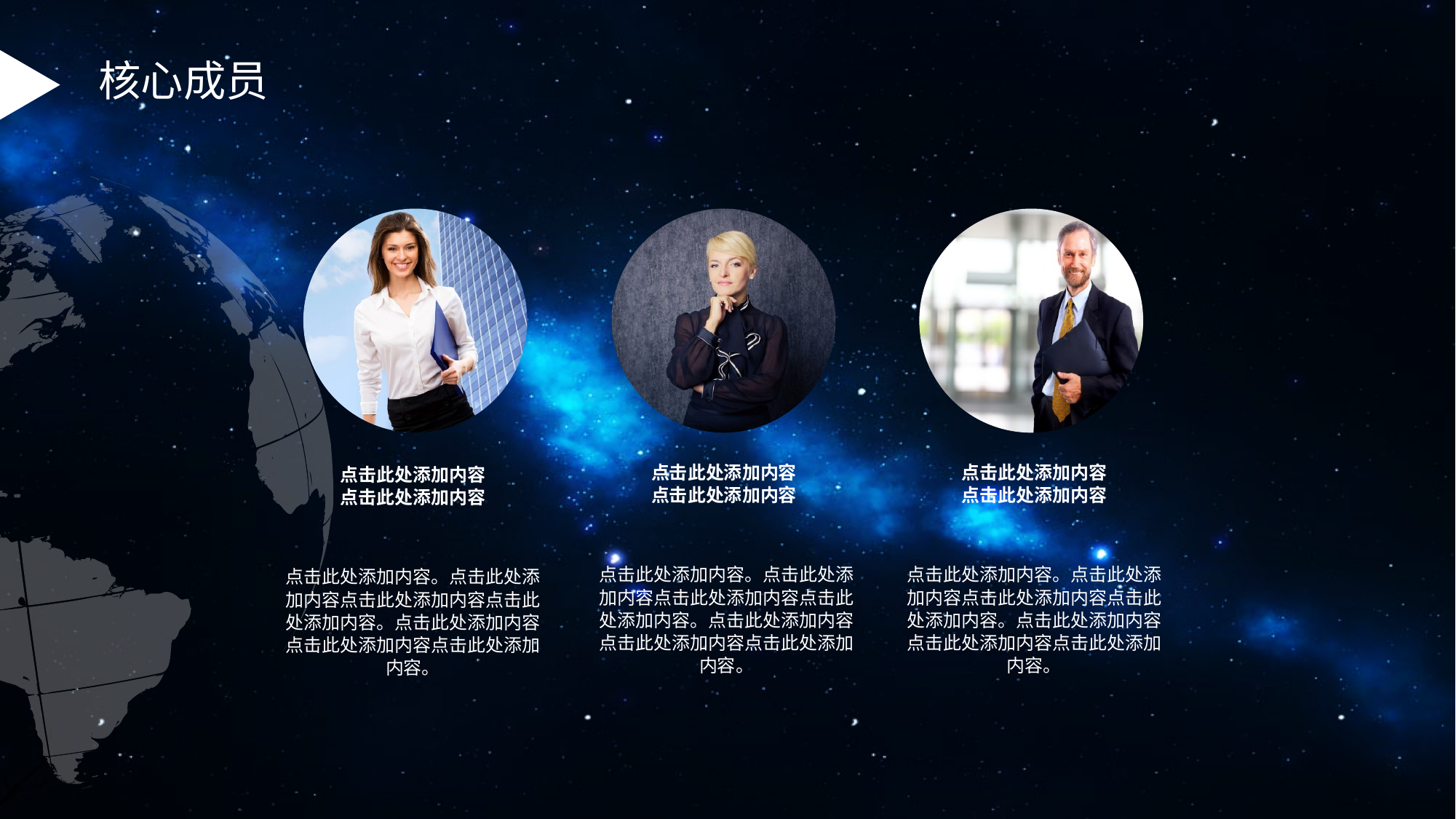

核心成员

点击此处添加内容
点击此处添加内容
点击此处添加内容。点击此处添加内容点击此处添加内容点击此处添加内容。点击此处添加内容点击此处添加内容点击此处添加内容。

点击此处添加内容
点击此处添加内容
点击此处添加内容。点击此处添加内容点击此处添加内容点击此处添加内容。点击此处添加内容点击此处添加内容点击此处添加内容。

点击此处添加内容
点击此处添加内容
点击此处添加内容。点击此处添加内容点击此处添加内容点击此处添加内容。点击此处添加内容点击此处添加内容点击此处添加内容。
.